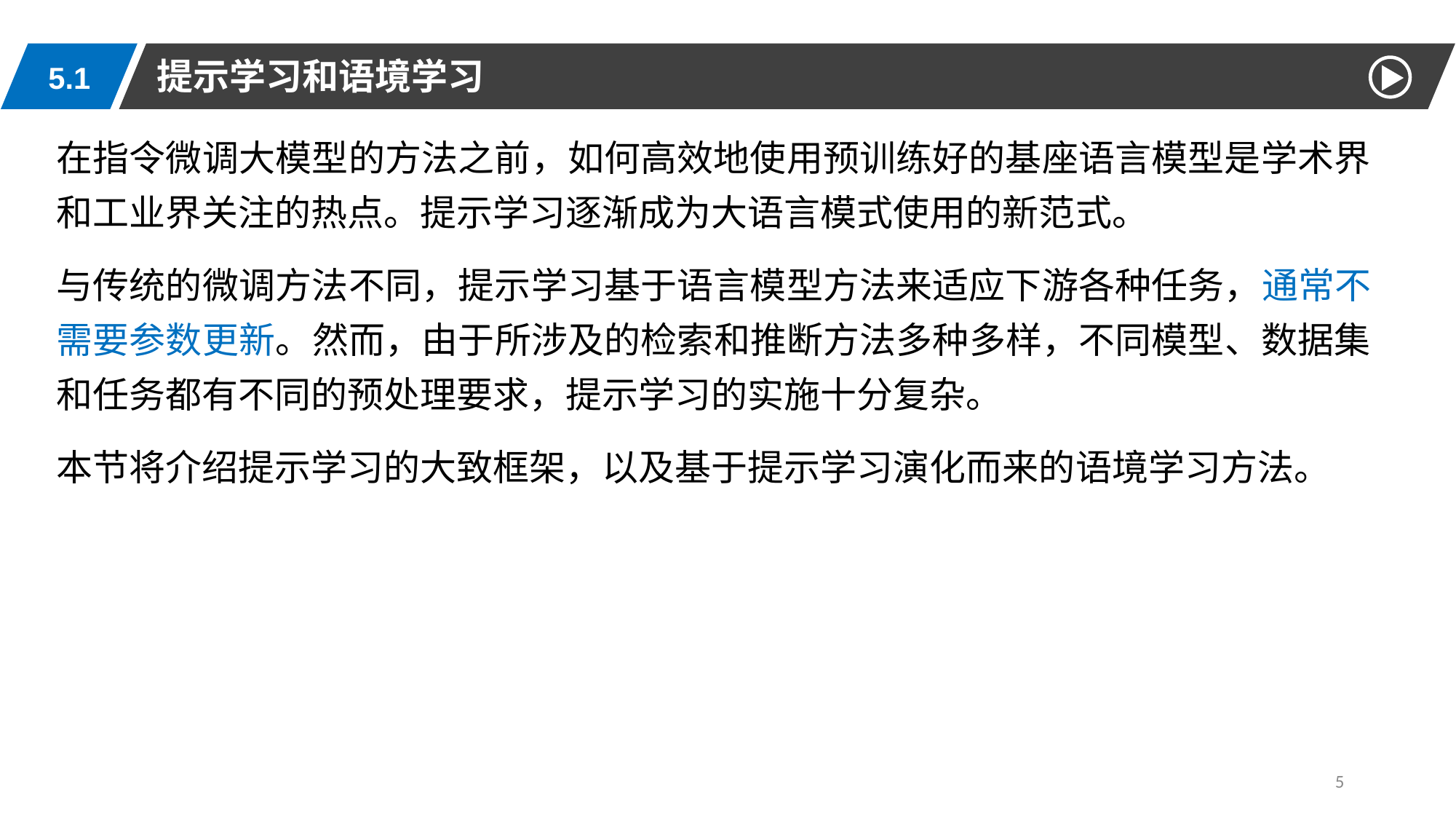

提示学习和语境学习
5.1

在指令微调大模型的方法之前，如何高效地使用预训练好的基座语言模型是学术界和工业界关注的热点。提示学习逐渐成为大语言模式使用的新范式。
与传统的微调方法不同，提示学习基于语言模型方法来适应下游各种任务，通常不需要参数更新。然而，由于所涉及的检索和推断方法多种多样，不同模型、数据集和任务都有不同的预处理要求，提示学习的实施十分复杂。
本节将介绍提示学习的大致框架，以及基于提示学习演化而来的语境学习方法。
5